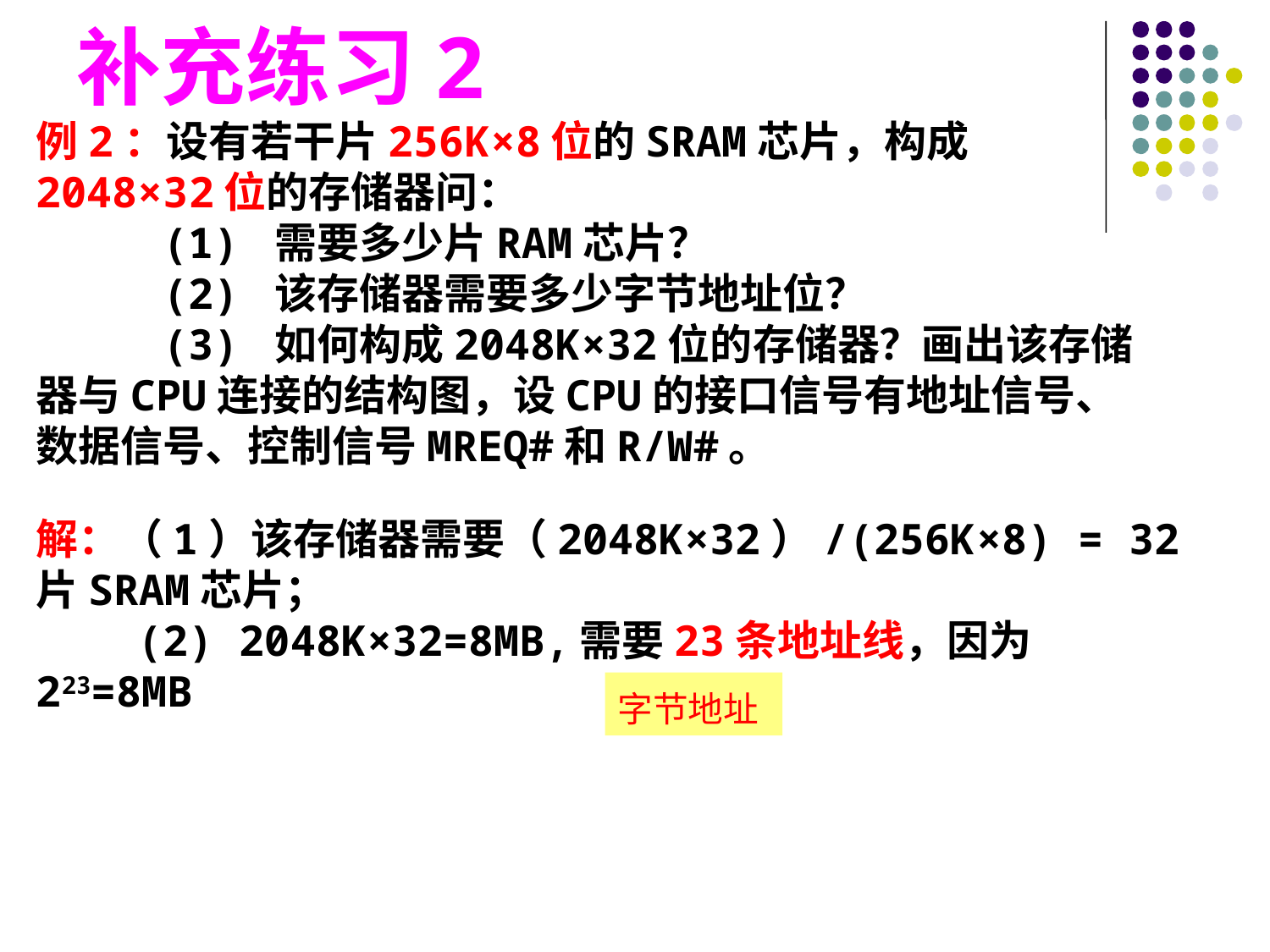

补充练习2
例2：设有若干片256K×8位的SRAM芯片，构成2048×32位的存储器问：
	(1) 需要多少片RAM芯片？
	(2) 该存储器需要多少字节地址位？
	(3) 如何构成2048K×32位的存储器？画出该存储器与CPU连接的结构图，设CPU的接口信号有地址信号、数据信号、控制信号MREQ#和R/W#。
解：（1）该存储器需要（2048K×32）/(256K×8) = 32片SRAM芯片；
    (2) 2048K×32=8MB,需要23条地址线，因为223=8MB
字节地址
# 28